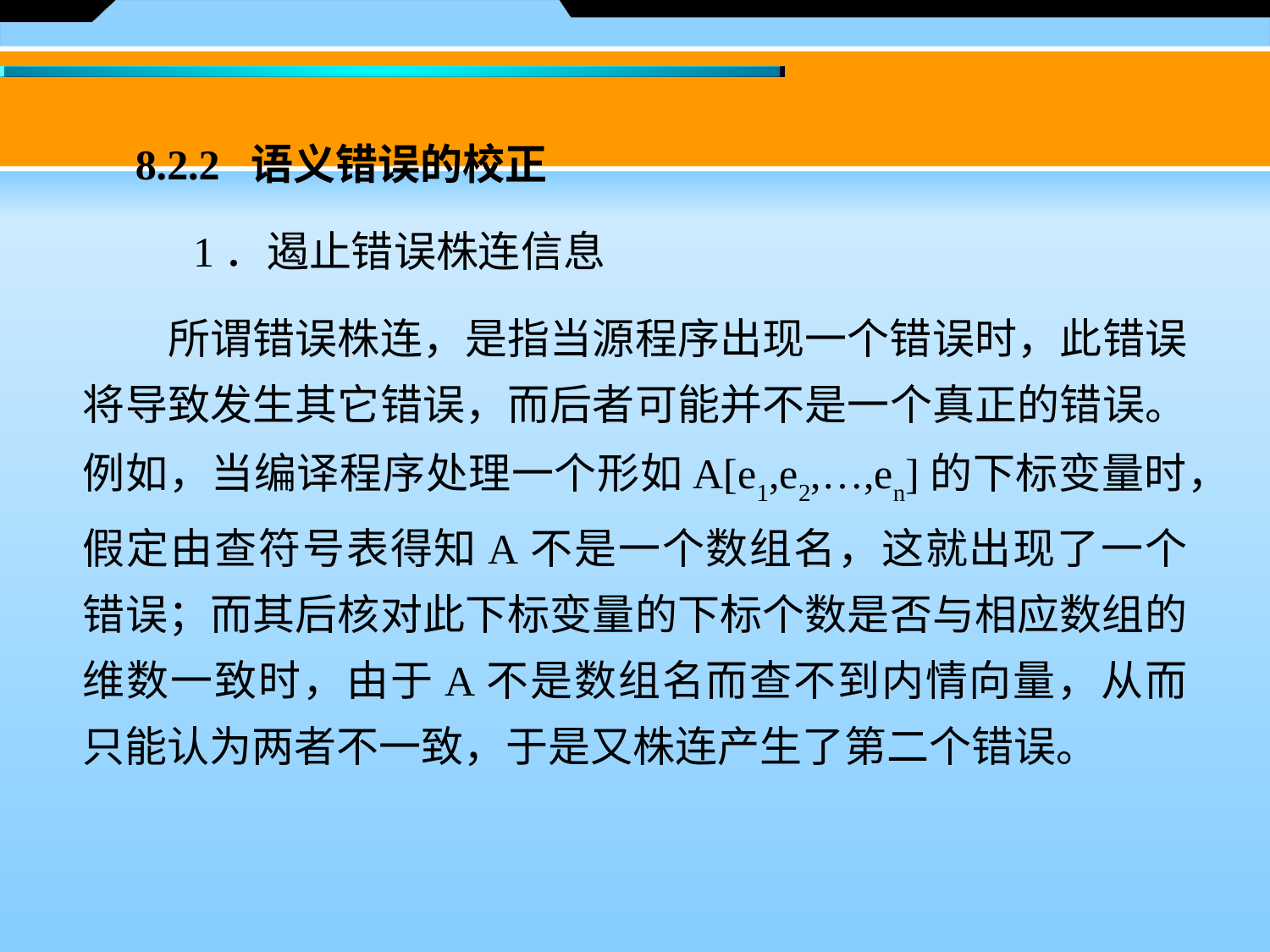

8.2.2  语义错误的校正
     　1．遏止错误株连信息
　　所谓错误株连，是指当源程序出现一个错误时，此错误将导致发生其它错误，而后者可能并不是一个真正的错误。例如，当编译程序处理一个形如A[e1,e2,…,en]的下标变量时，假定由查符号表得知A不是一个数组名，这就出现了一个错误；而其后核对此下标变量的下标个数是否与相应数组的维数一致时，由于A不是数组名而查不到内情向量，从而只能认为两者不一致，于是又株连产生了第二个错误。